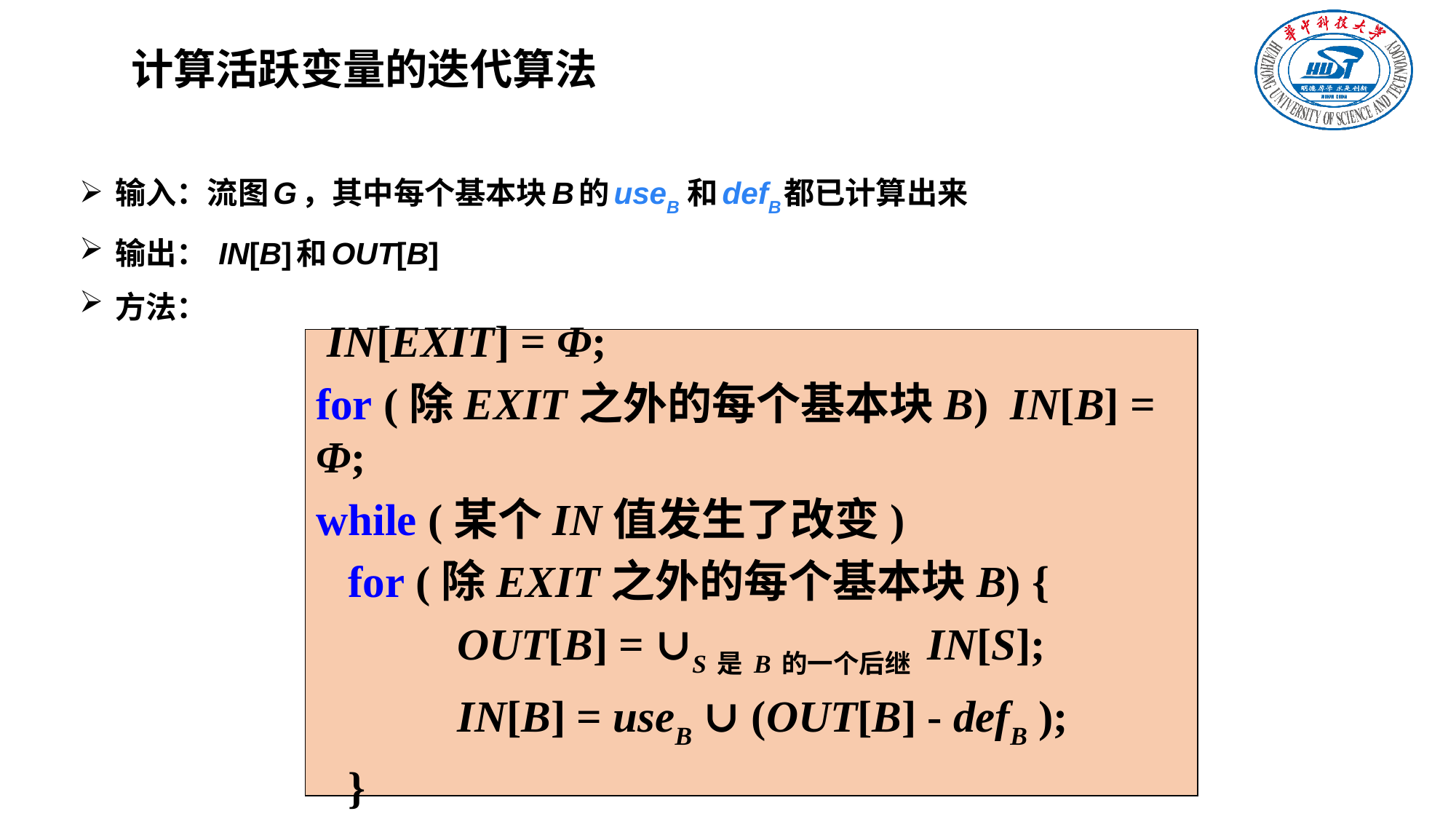

# 计算活跃变量的迭代算法
输入：流图G，其中每个基本块B的useB 和defB都已计算出来
输出： IN[B]和OUT[B]
方法：

 IN[EXIT] = Φ;
for (除EXIT之外的每个基本块B)  IN[B] = Φ;
while (某个IN值发生了改变)
	for (除EXIT之外的每个基本块B) {
		OUT[B] = ∪S是B的一个后继 IN[S];
		IN[B] = useB ∪ (OUT[B] - defB );
 	}